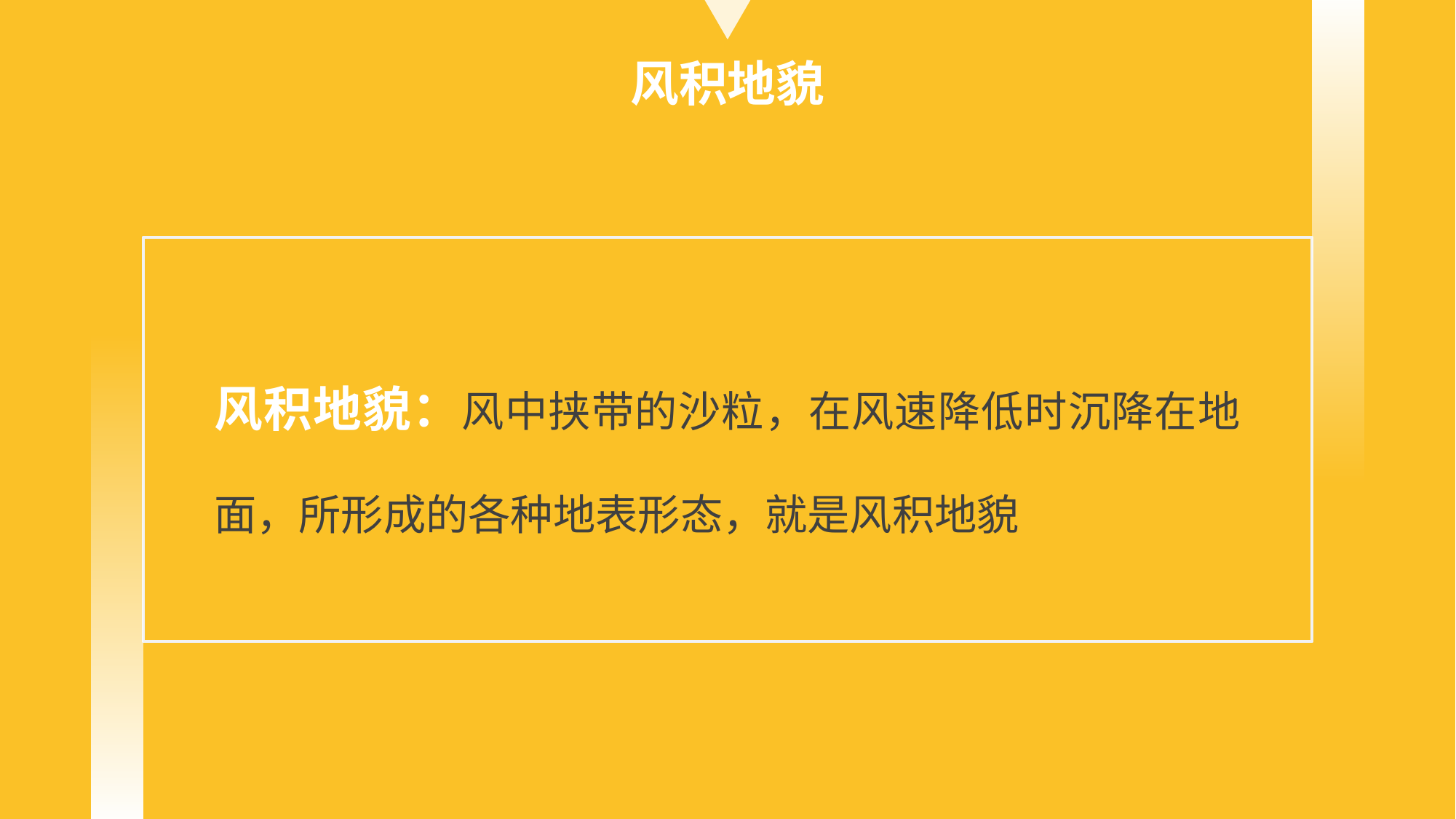

风积地貌

风积地貌：风中挟带的沙粒，在风速降低时沉降在地面，所形成的各种地表形态，就是风积地貌